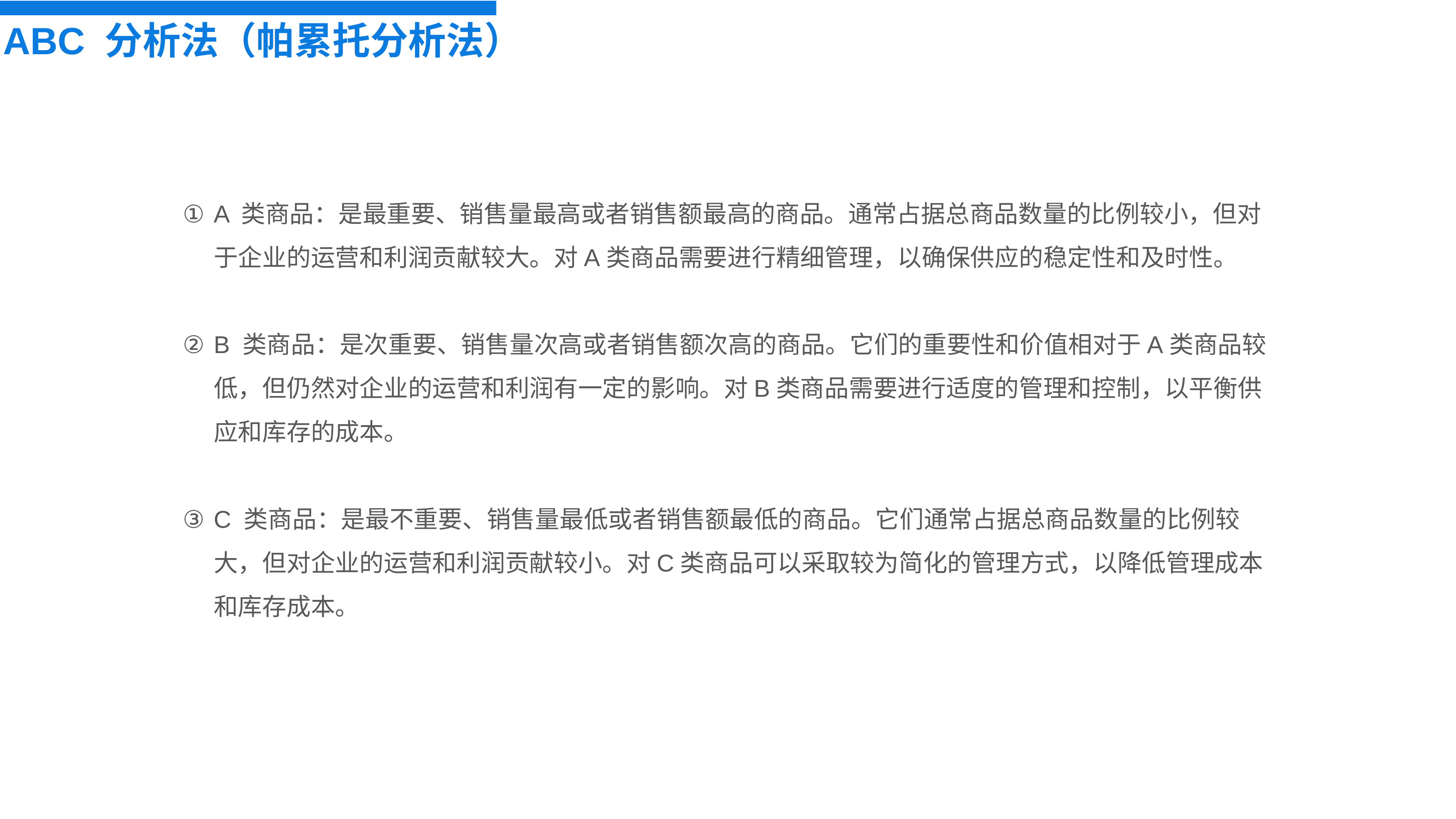

ABC 分析法（帕累托分析法）

A 类商品：是最重要、销售量最高或者销售额最高的商品。通常占据总商品数量的比例较小，但对于企业的运营和利润贡献较大。对A类商品需要进行精细管理，以确保供应的稳定性和及时性。

B 类商品：是次重要、销售量次高或者销售额次高的商品。它们的重要性和价值相对于A类商品较低，但仍然对企业的运营和利润有一定的影响。对B类商品需要进行适度的管理和控制，以平衡供应和库存的成本。

C 类商品：是最不重要、销售量最低或者销售额最低的商品。它们通常占据总商品数量的比例较大，但对企业的运营和利润贡献较小。对C类商品可以采取较为简化的管理方式，以降低管理成本和库存成本。